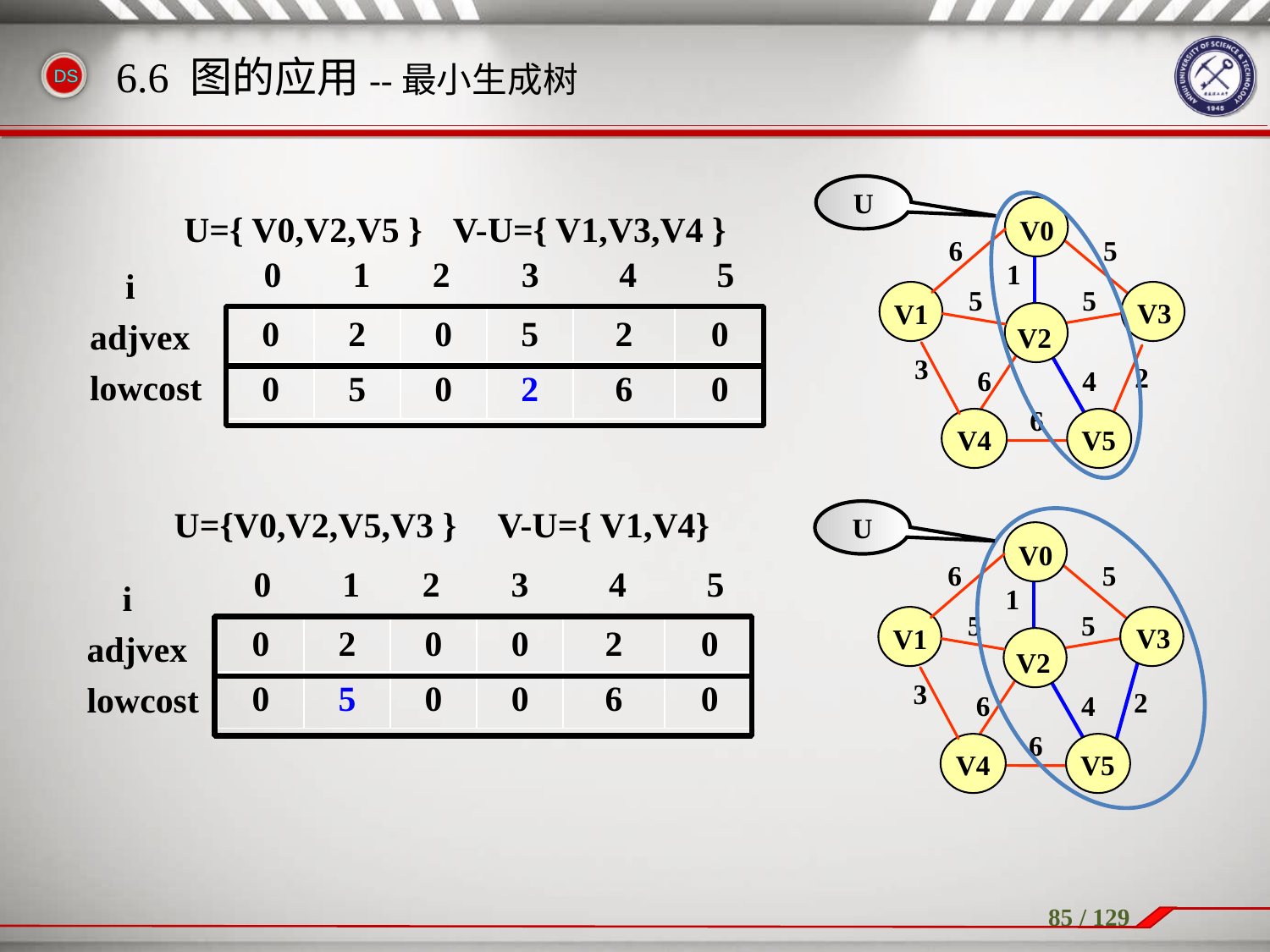

6.6 图的应用--最小生成树
U

V0
6
5

1
5
5

V1

V3

V2

3

2

6
4
6

V4

V5

U={ V0,V2,V5 }
V-U={ V1,V3,V4 }
   0        1       2        3         4         5
    i
adjvex
lowcost

| 0 | 2 | 0 | 5 | 2 | 0 |
| --- | --- | --- | --- | --- | --- |
| 0 | 5 | 0 | 2 | 6 | 0 |

U={V0,V2,V5,V3 }
V-U={ V1,V4}

U

V0
6
5

1
5
5

V1

V3

V2

3
2

6
4
6

V4

V5

   0        1       2        3         4         5
    i
adjvex
lowcost

| 0 | 2 | 0 | 0 | 2 | 0 |
| --- | --- | --- | --- | --- | --- |
| 0 | 5 | 0 | 0 | 6 | 0 |